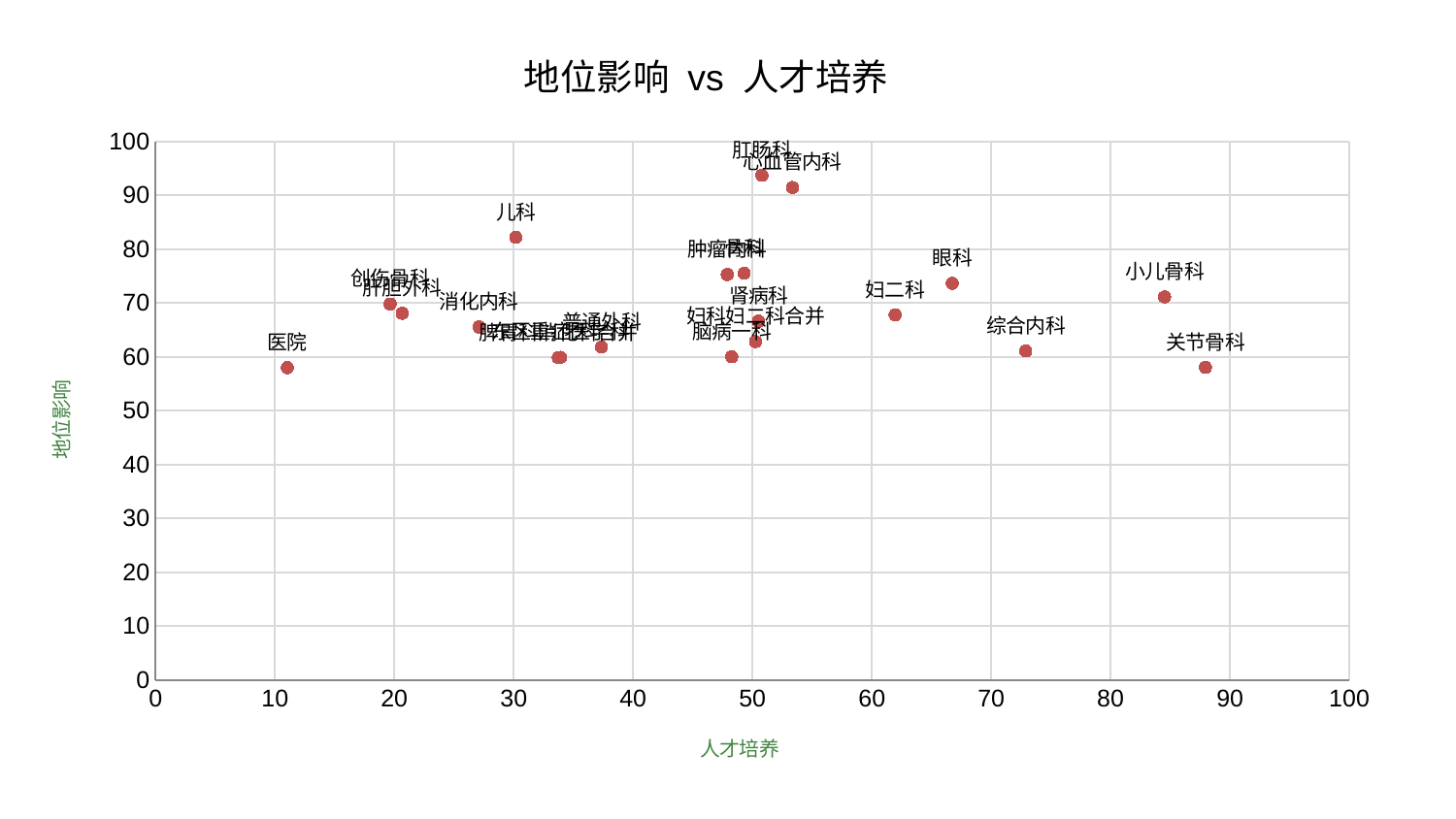

### Chart: 地位影响 vs 人才培养

| Category | 地位影响 |
|---|---|
254